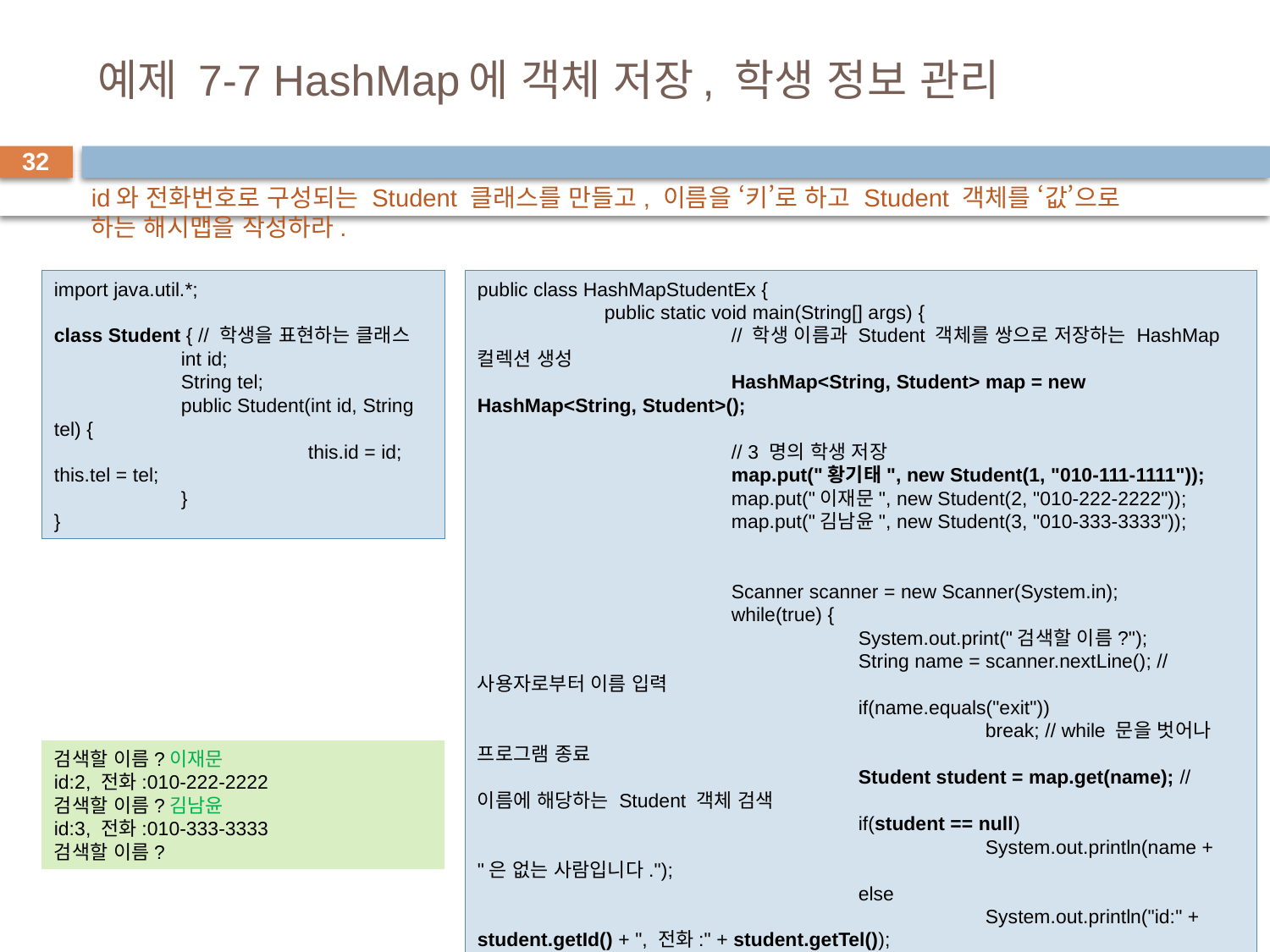

# 예제 7-7 HashMap에 객체 저장, 학생 정보 관리
32
id와 전화번호로 구성되는 Student 클래스를 만들고, 이름을 ‘키’로 하고 Student 객체를 ‘값’으로 하는 해시맵을 작성하라.
import java.util.*;

class Student { // 학생을 표현하는 클래스
	int id;
	String tel;
	public Student(int id, String tel) {
		this.id = id; this.tel = tel;
	}
}
public class HashMapStudentEx {
	public static void main(String[] args) {
		// 학생 이름과 Student 객체를 쌍으로 저장하는 HashMap 컬렉션 생성
		HashMap<String, Student> map = new HashMap<String, Student>();

		// 3 명의 학생 저장
		map.put("황기태", new Student(1, "010-111-1111"));
		map.put("이재문", new Student(2, "010-222-2222"));
		map.put("김남윤", new Student(3, "010-333-3333"));

		Scanner scanner = new Scanner(System.in);
		while(true) {
			System.out.print("검색할 이름?");
			String name = scanner.nextLine(); // 사용자로부터 이름 입력
			if(name.equals("exit"))
				break; // while 문을 벗어나 프로그램 종료
			Student student = map.get(name); // 이름에 해당하는 Student 객체 검색
			if(student == null)
				System.out.println(name + "은 없는 사람입니다.");
			else
				System.out.println("id:" + student.getId() + ", 전화:" + student.getTel());
		}
		scanner.close();
	}
}
검색할 이름?이재문
id:2, 전화:010-222-2222
검색할 이름?김남윤
id:3, 전화:010-333-3333
검색할 이름?